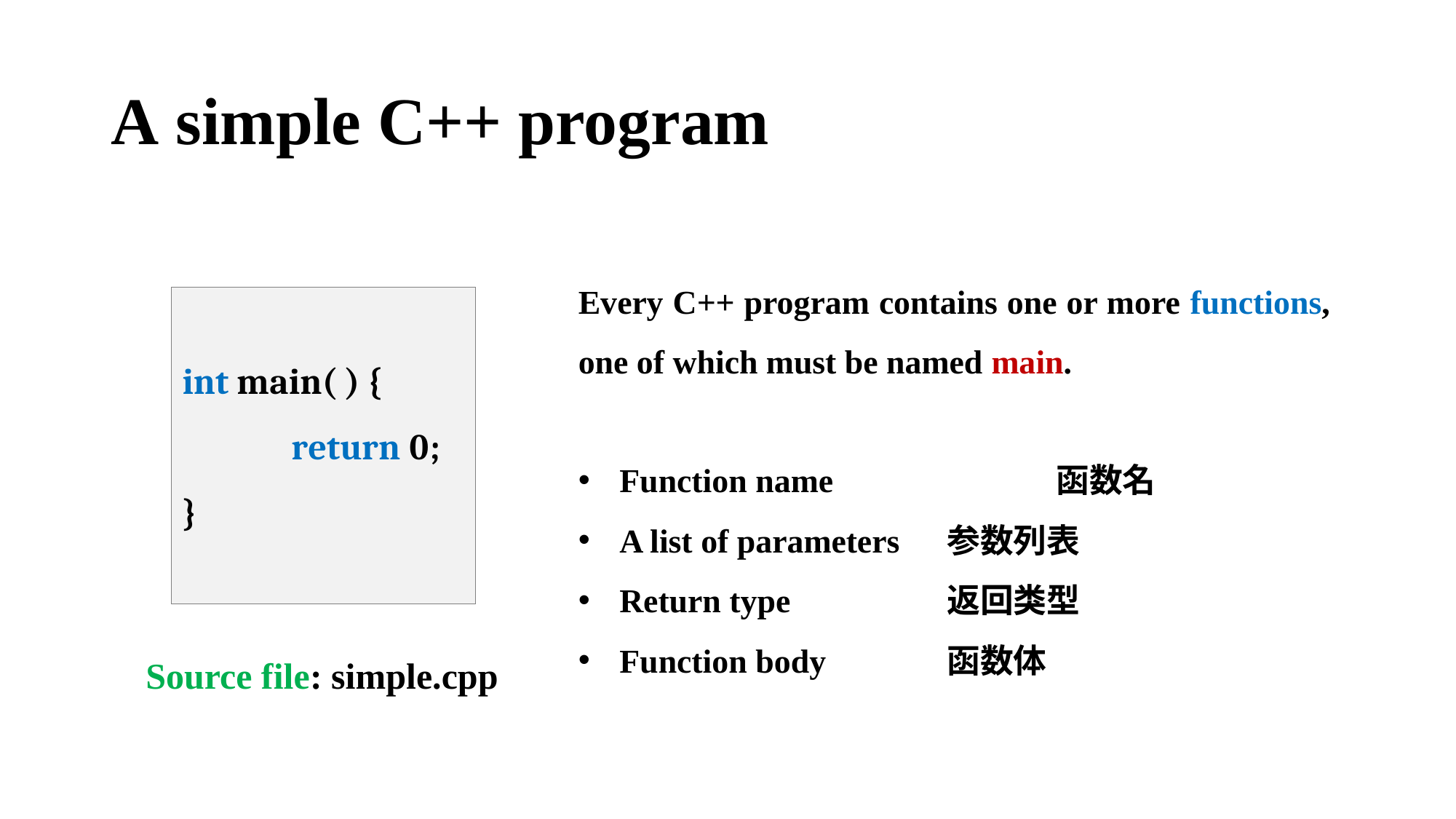

# A simple C++ program
Every C++ program contains one or more functions, one of which must be named main.

int main( ) {
	return 0;
}

Function name 		函数名
A list of parameters 	参数列表
Return type 		返回类型
Function body		函数体
Source file: simple.cpp